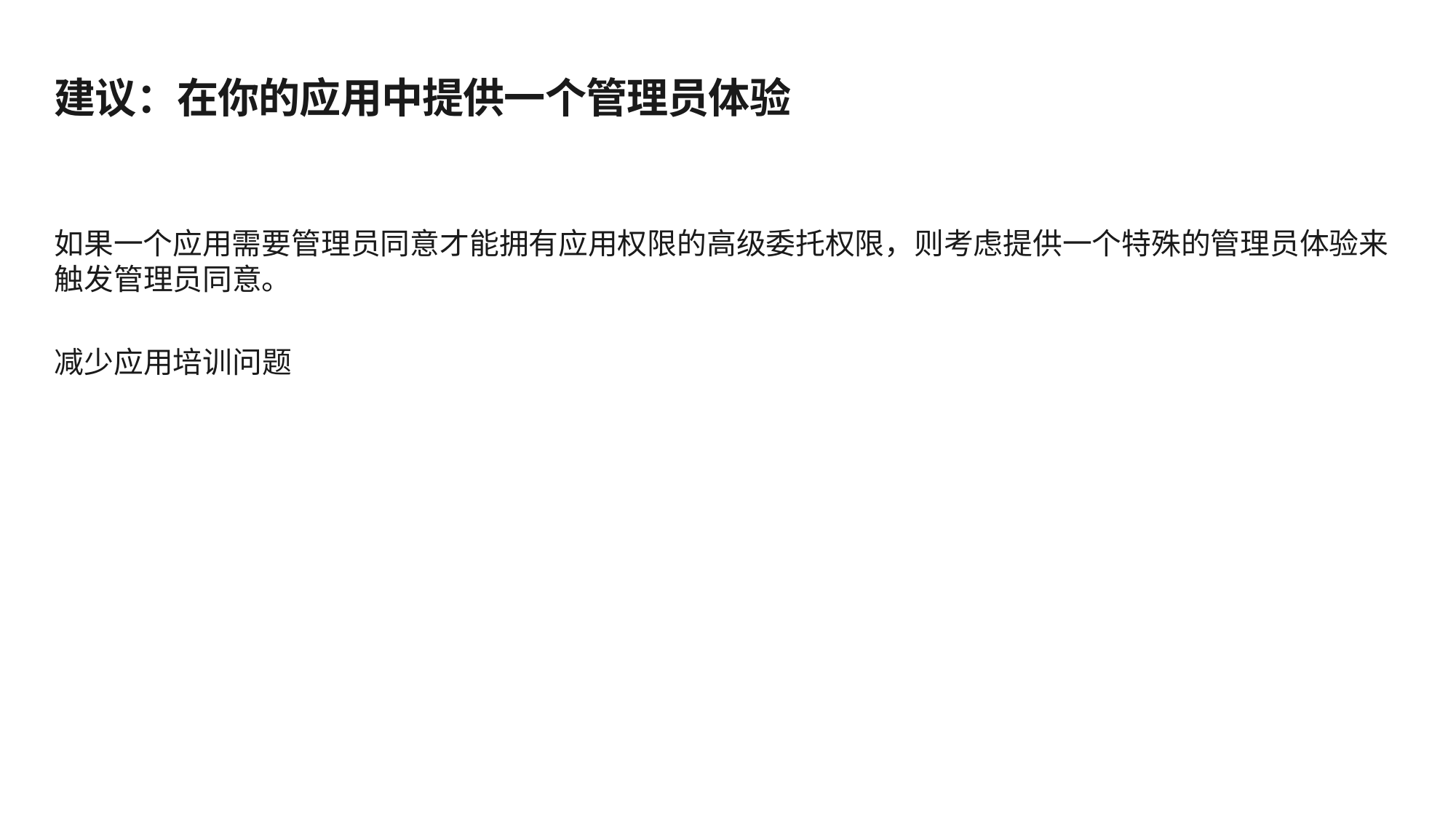

# 建议：在你的应用中提供一个管理员体验
如果一个应用需要管理员同意才能拥有应用权限的高级委托权限，则考虑提供一个特殊的管理员体验来触发管理员同意。

减少应用培训问题